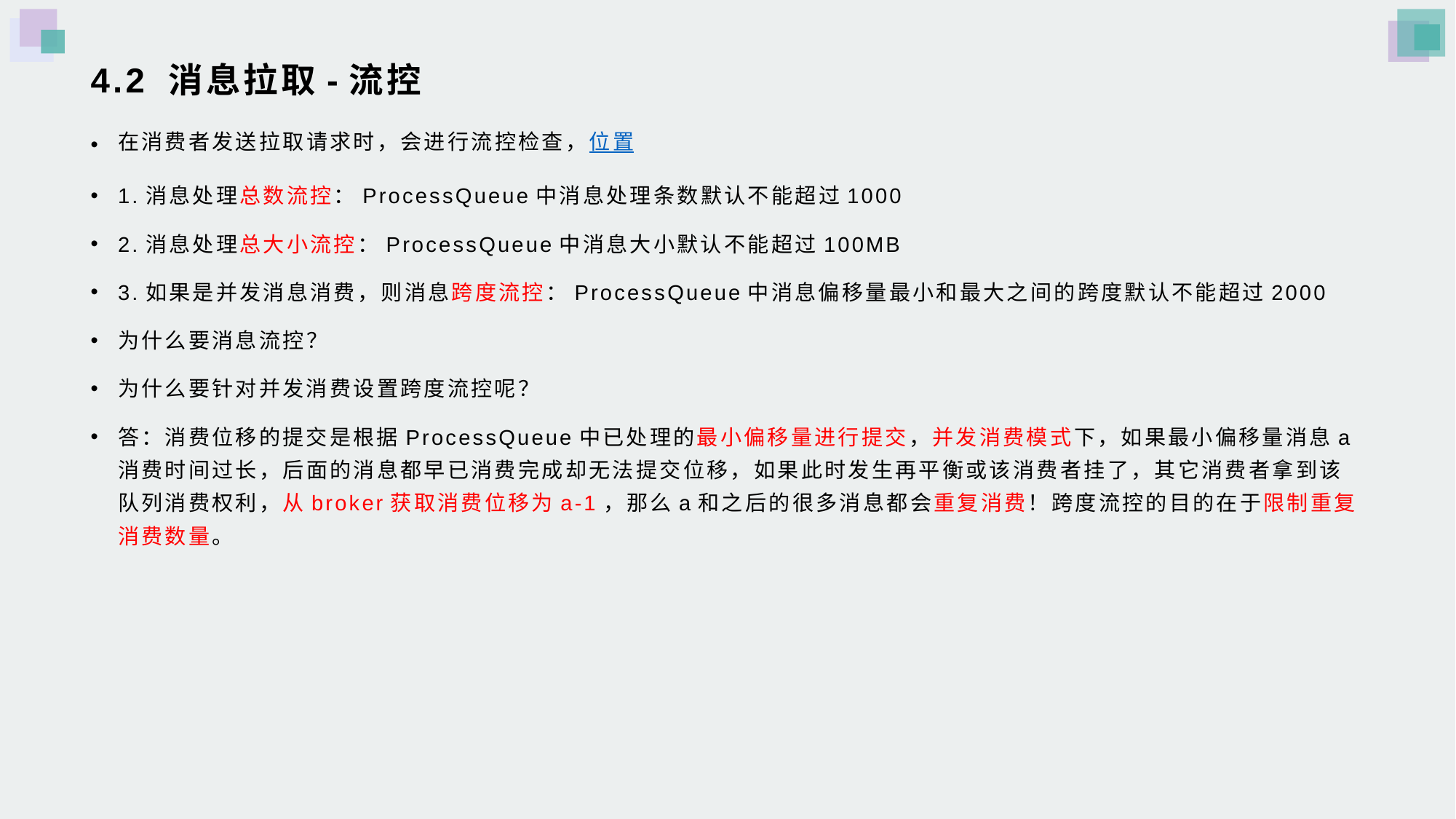

# 4.2 消息拉取-流控
在消费者发送拉取请求时，会进行流控检查，位置
1.消息处理总数流控：ProcessQueue中消息处理条数默认不能超过1000
2.消息处理总大小流控：ProcessQueue中消息大小默认不能超过100MB
3.如果是并发消息消费，则消息跨度流控：ProcessQueue中消息偏移量最小和最大之间的跨度默认不能超过2000
为什么要消息流控？
为什么要针对并发消费设置跨度流控呢？
答：消费位移的提交是根据ProcessQueue中已处理的最小偏移量进行提交，并发消费模式下，如果最小偏移量消息a消费时间过长，后面的消息都早已消费完成却无法提交位移，如果此时发生再平衡或该消费者挂了，其它消费者拿到该队列消费权利，从broker获取消费位移为a-1，那么a和之后的很多消息都会重复消费！跨度流控的目的在于限制重复消费数量。